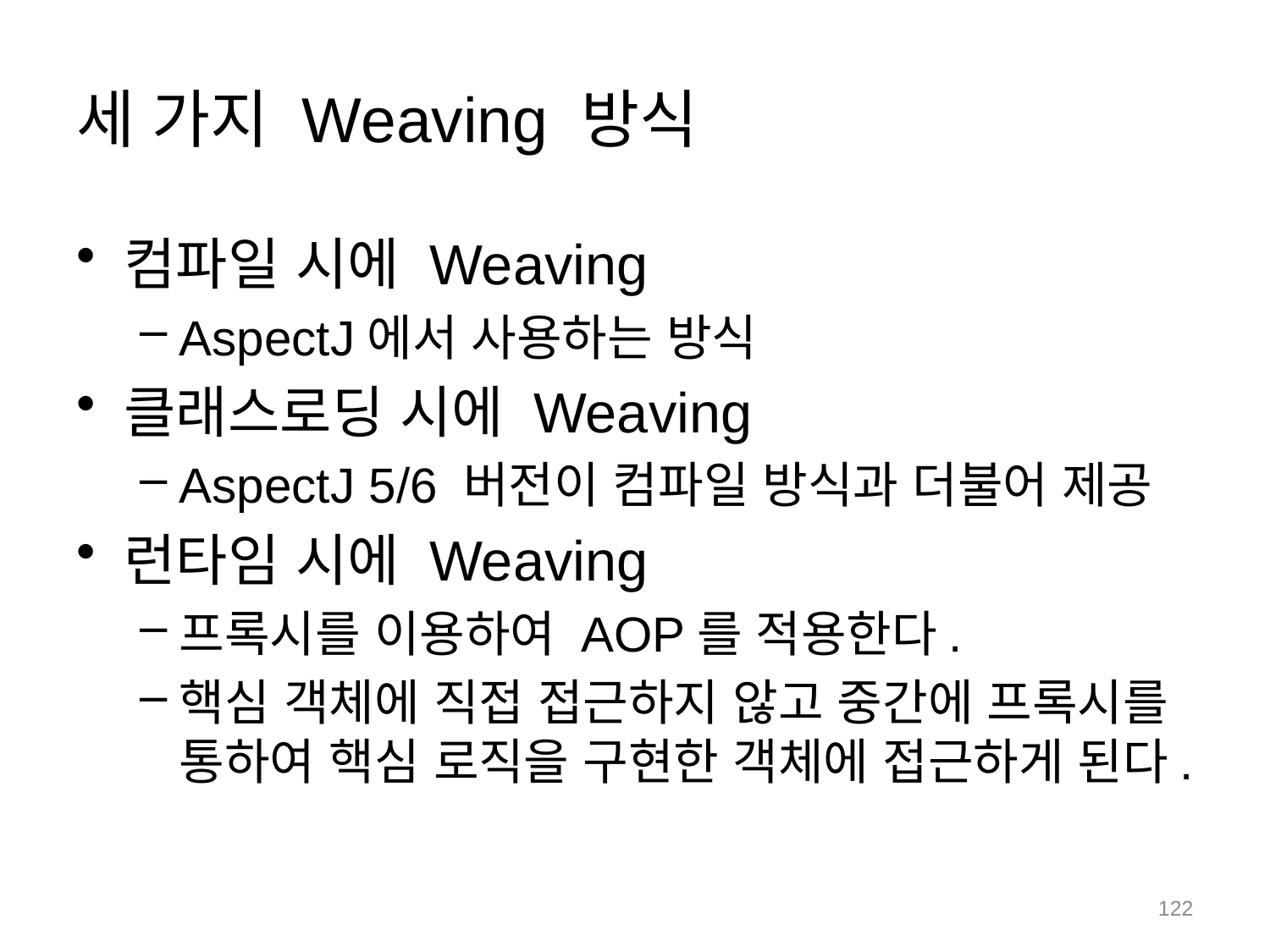

# 세 가지 Weaving 방식
컴파일 시에 Weaving
AspectJ에서 사용하는 방식
클래스로딩 시에 Weaving
AspectJ 5/6 버전이 컴파일 방식과 더불어 제공
런타임 시에 Weaving
프록시를 이용하여 AOP를 적용한다.
핵심 객체에 직접 접근하지 않고 중간에 프록시를 통하여 핵심 로직을 구현한 객체에 접근하게 된다.

122